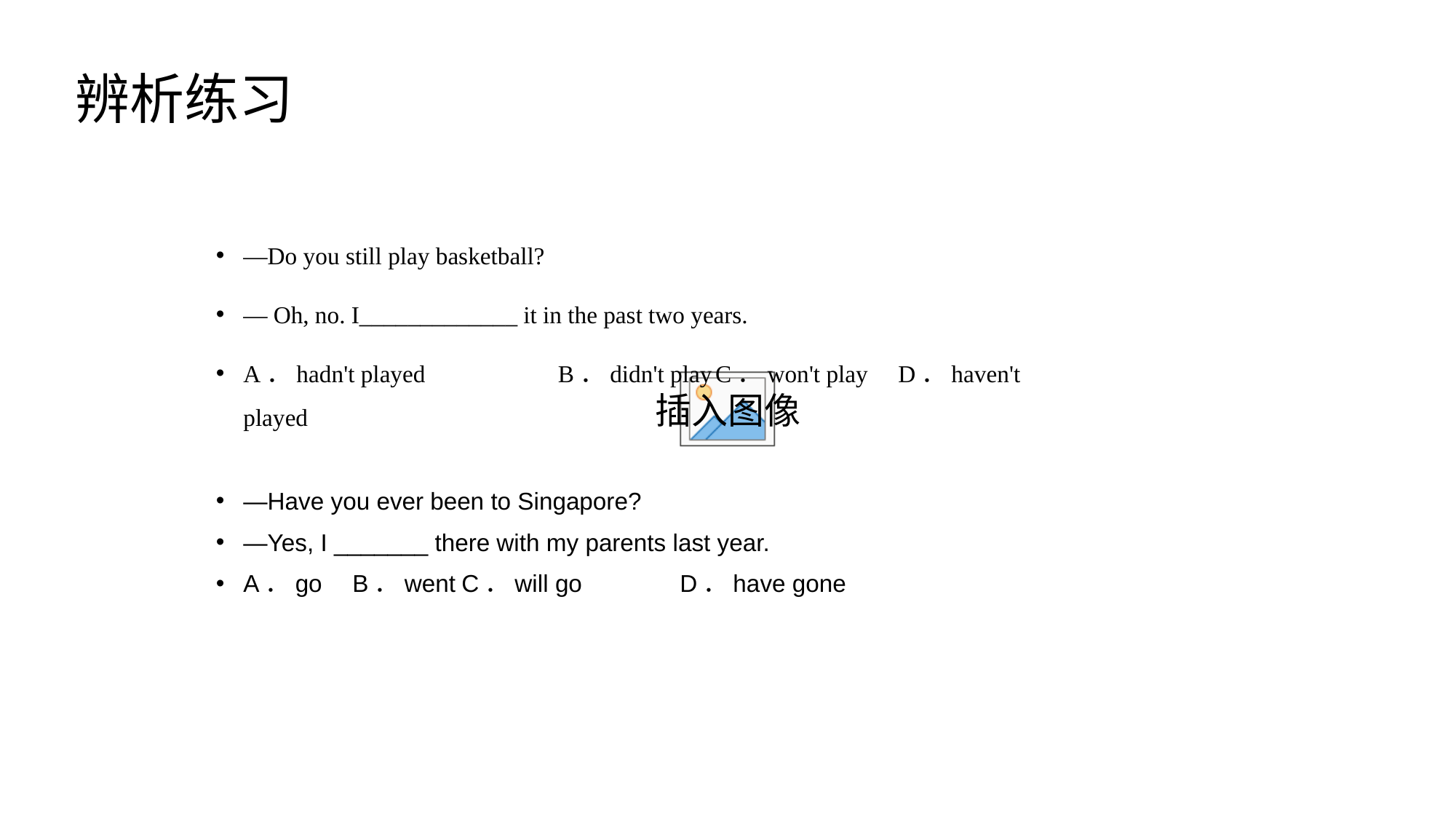

# 辨析练习
—Do you still play basketball?
— Oh, no. I_____________ it in the past two years.
A．hadn't played	B．didn't play	C．won't play	D．haven't played

—Have you ever been to Singapore?
—Yes, I _______ there with my parents last year.
A．go	B．went	C．will go	D．have gone